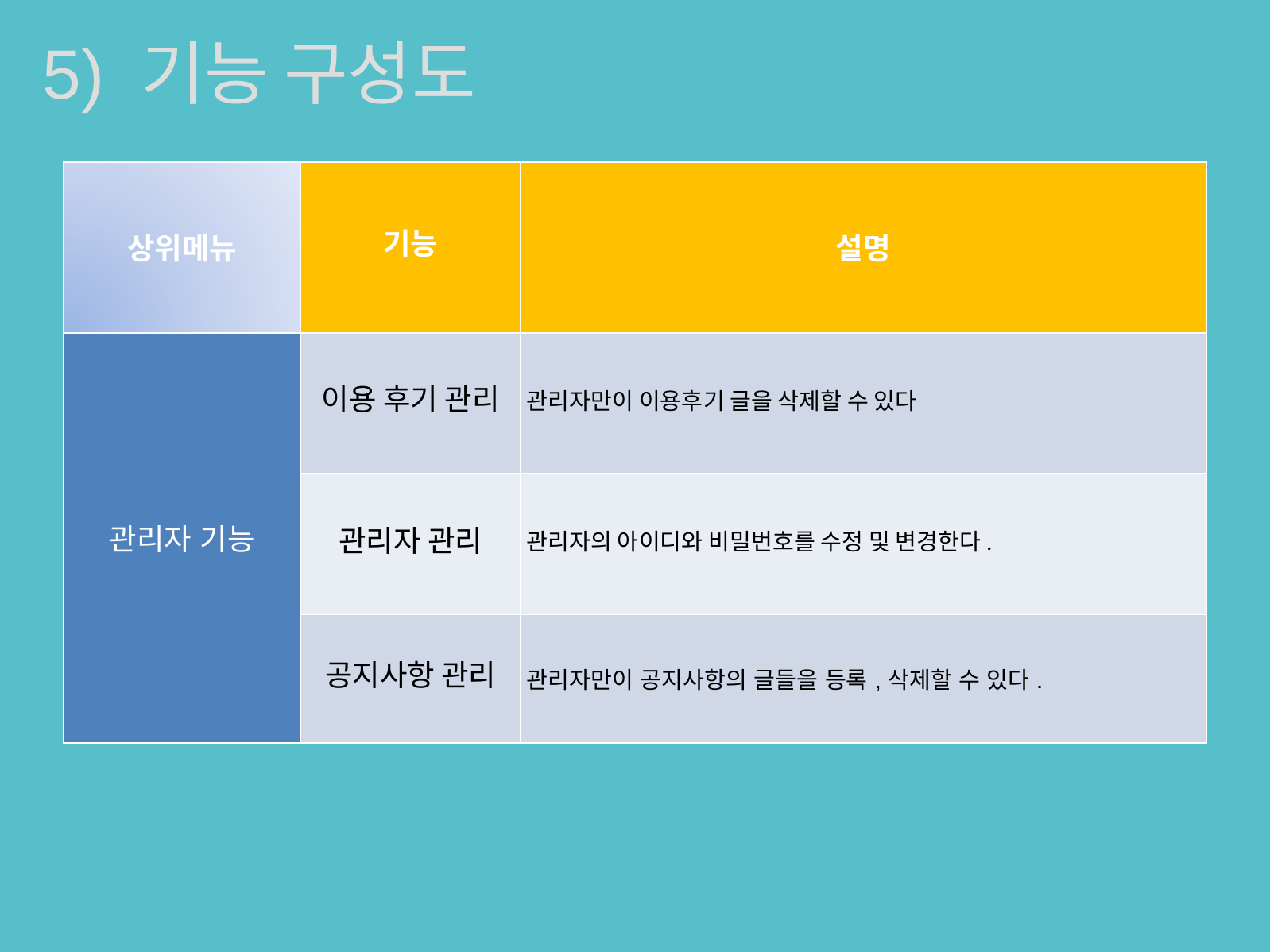

5) 기능 구성도
| 상위메뉴 | 기능 | 설명 |
| --- | --- | --- |
| 관리자 기능 | 이용 후기 관리 | 관리자만이 이용후기 글을 삭제할 수 있다 |
|  | 관리자 관리 | 관리자의 아이디와 비밀번호를 수정 및 변경한다. |
|  | 공지사항 관리 | 관리자만이 공지사항의 글들을 등록,삭제할 수 있다. |